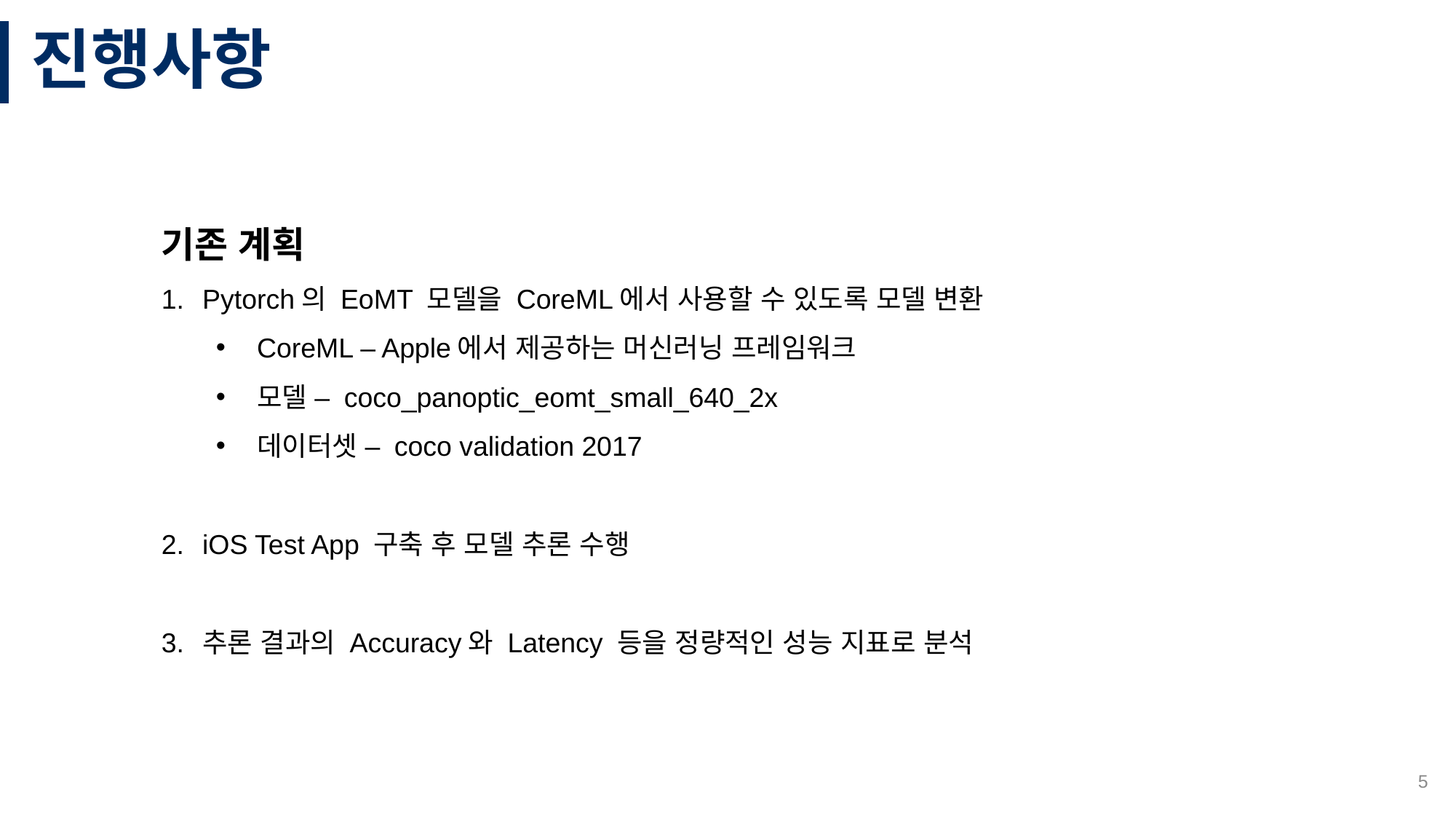

# 진행사항
기존 계획
Pytorch의 EoMT 모델을 CoreML에서 사용할 수 있도록 모델 변환
CoreML – Apple에서 제공하는 머신러닝 프레임워크
모델 – coco_panoptic_eomt_small_640_2x
데이터셋 – coco validation 2017

iOS Test App 구축 후 모델 추론 수행

추론 결과의 Accuracy와 Latency 등을 정량적인 성능 지표로 분석
5